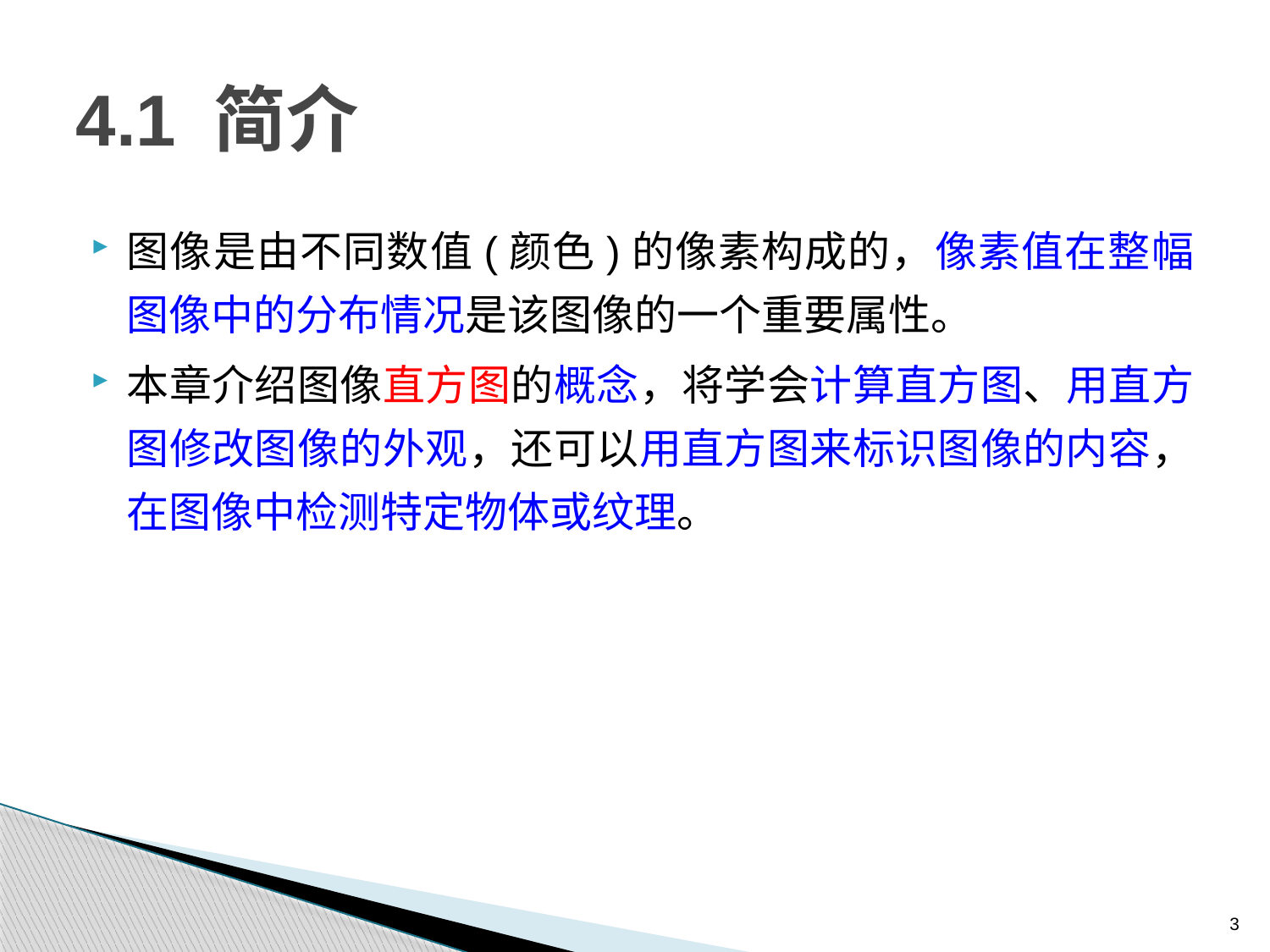

# 4.1 简介
图像是由不同数值(颜色)的像素构成的，像素值在整幅图像中的分布情况是该图像的一个重要属性。
本章介绍图像直方图的概念，将学会计算直方图、用直方图修改图像的外观，还可以用直方图来标识图像的内容，在图像中检测特定物体或纹理。
3